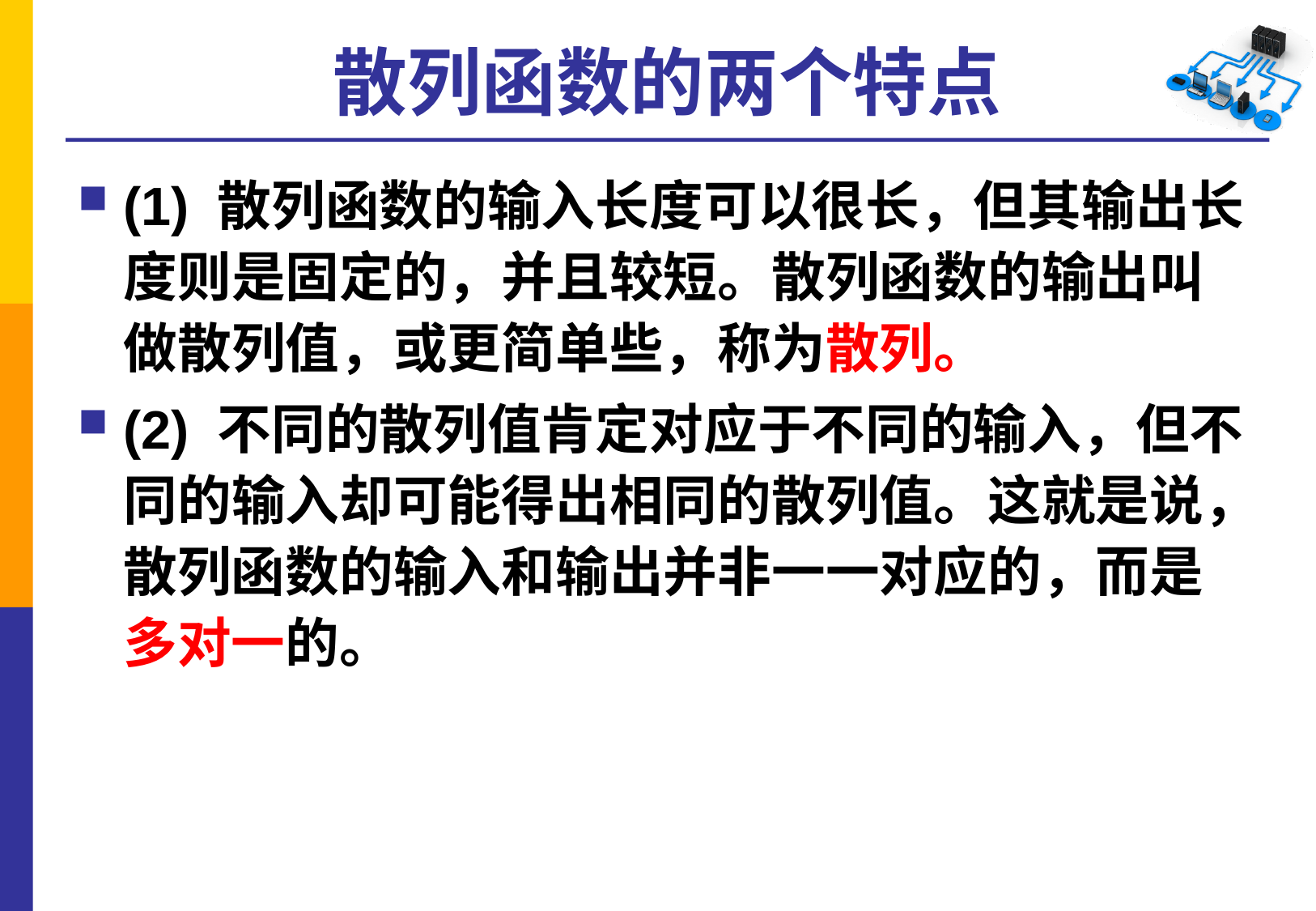

# 散列函数的两个特点
(1) 散列函数的输入长度可以很长，但其输出长度则是固定的，并且较短。散列函数的输出叫做散列值，或更简单些，称为散列。
(2) 不同的散列值肯定对应于不同的输入，但不同的输入却可能得出相同的散列值。这就是说，散列函数的输入和输出并非一一对应的，而是多对一的。